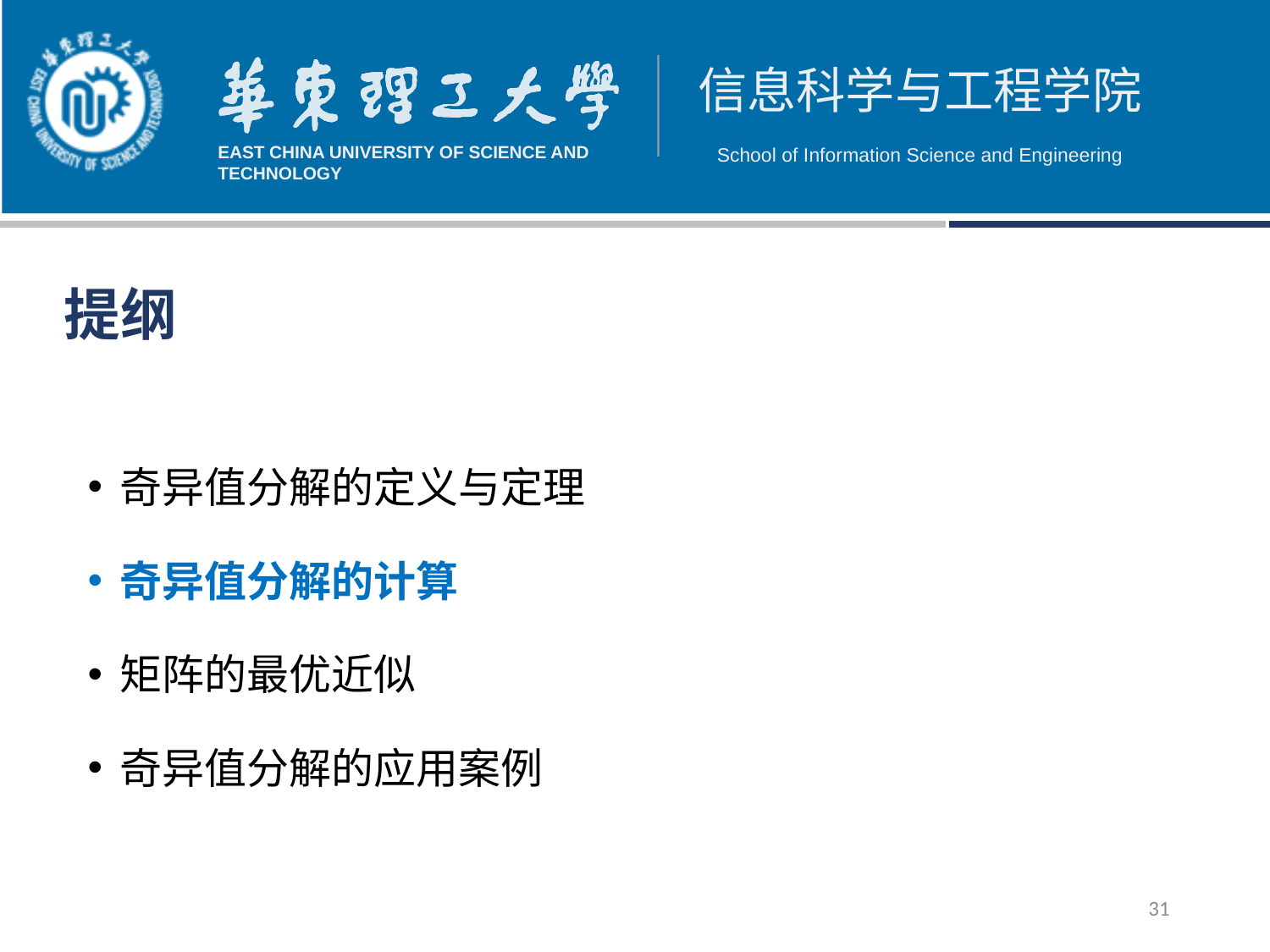

提纲
奇异值分解的定义与定理
奇异值分解的计算
矩阵的最优近似
奇异值分解的应用案例

31